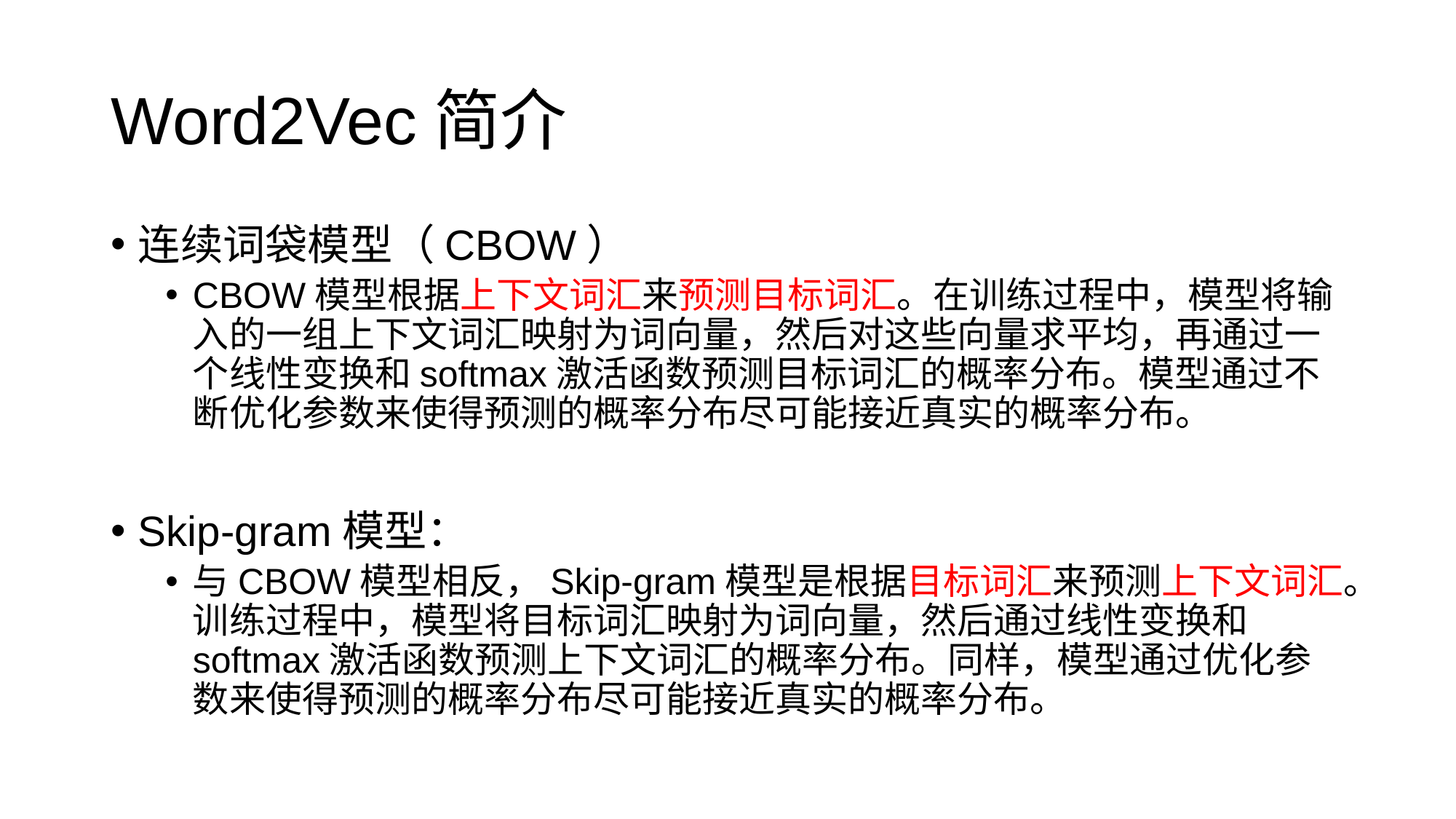

# Word2Vec简介
连续词袋模型（CBOW）
CBOW模型根据上下文词汇来预测目标词汇。在训练过程中，模型将输入的一组上下文词汇映射为词向量，然后对这些向量求平均，再通过一个线性变换和softmax激活函数预测目标词汇的概率分布。模型通过不断优化参数来使得预测的概率分布尽可能接近真实的概率分布。

Skip-gram模型：
与CBOW模型相反，Skip-gram模型是根据目标词汇来预测上下文词汇。训练过程中，模型将目标词汇映射为词向量，然后通过线性变换和softmax激活函数预测上下文词汇的概率分布。同样，模型通过优化参数来使得预测的概率分布尽可能接近真实的概率分布。